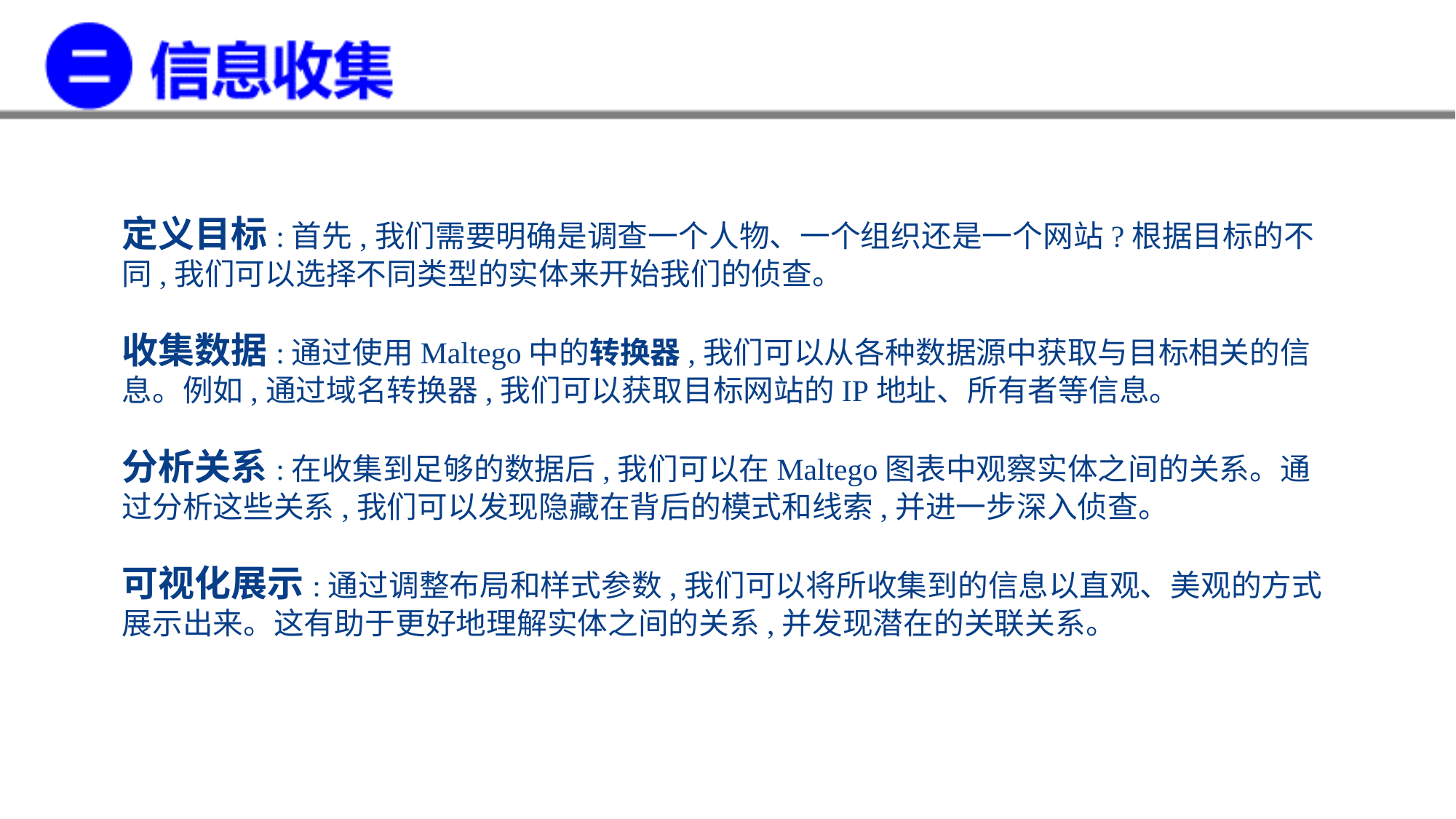

定义目标:首先,我们需要明确是调查一个人物、一个组织还是一个网站?根据目标的不同,我们可以选择不同类型的实体来开始我们的侦查。

收集数据:通过使用Maltego中的转换器,我们可以从各种数据源中获取与目标相关的信息。例如,通过域名转换器,我们可以获取目标网站的IP地址、所有者等信息。

分析关系:在收集到足够的数据后,我们可以在Maltego图表中观察实体之间的关系。通过分析这些关系,我们可以发现隐藏在背后的模式和线索,并进一步深入侦查。

可视化展示:通过调整布局和样式参数,我们可以将所收集到的信息以直观、美观的方式展示出来。这有助于更好地理解实体之间的关系,并发现潜在的关联关系。